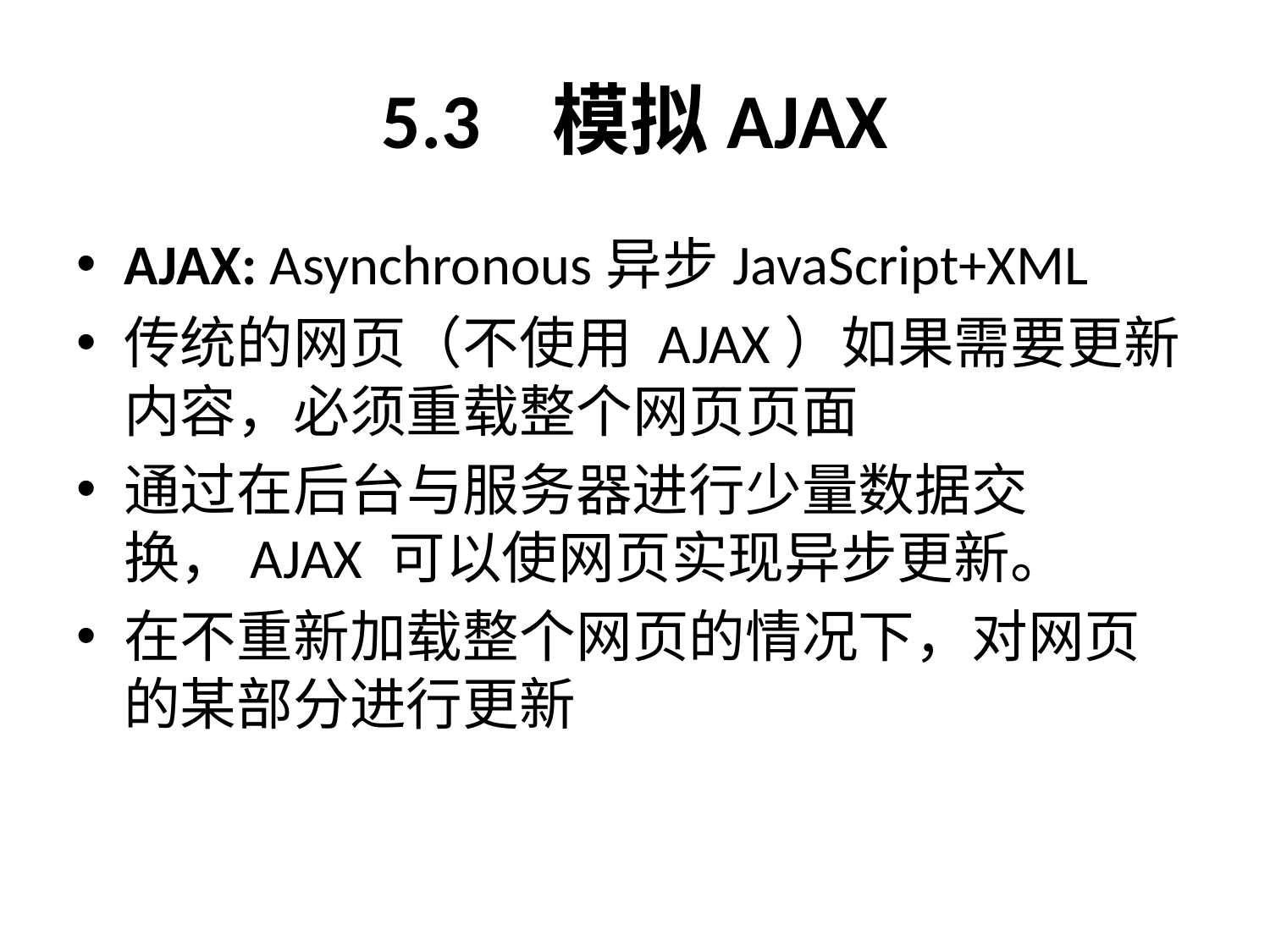

# 5.3   模拟AJAX
AJAX: Asynchronous异步JavaScript+XML
传统的网页（不使用 AJAX）如果需要更新内容，必须重载整个网页页面
通过在后台与服务器进行少量数据交换，AJAX 可以使网页实现异步更新。
在不重新加载整个网页的情况下，对网页的某部分进行更新